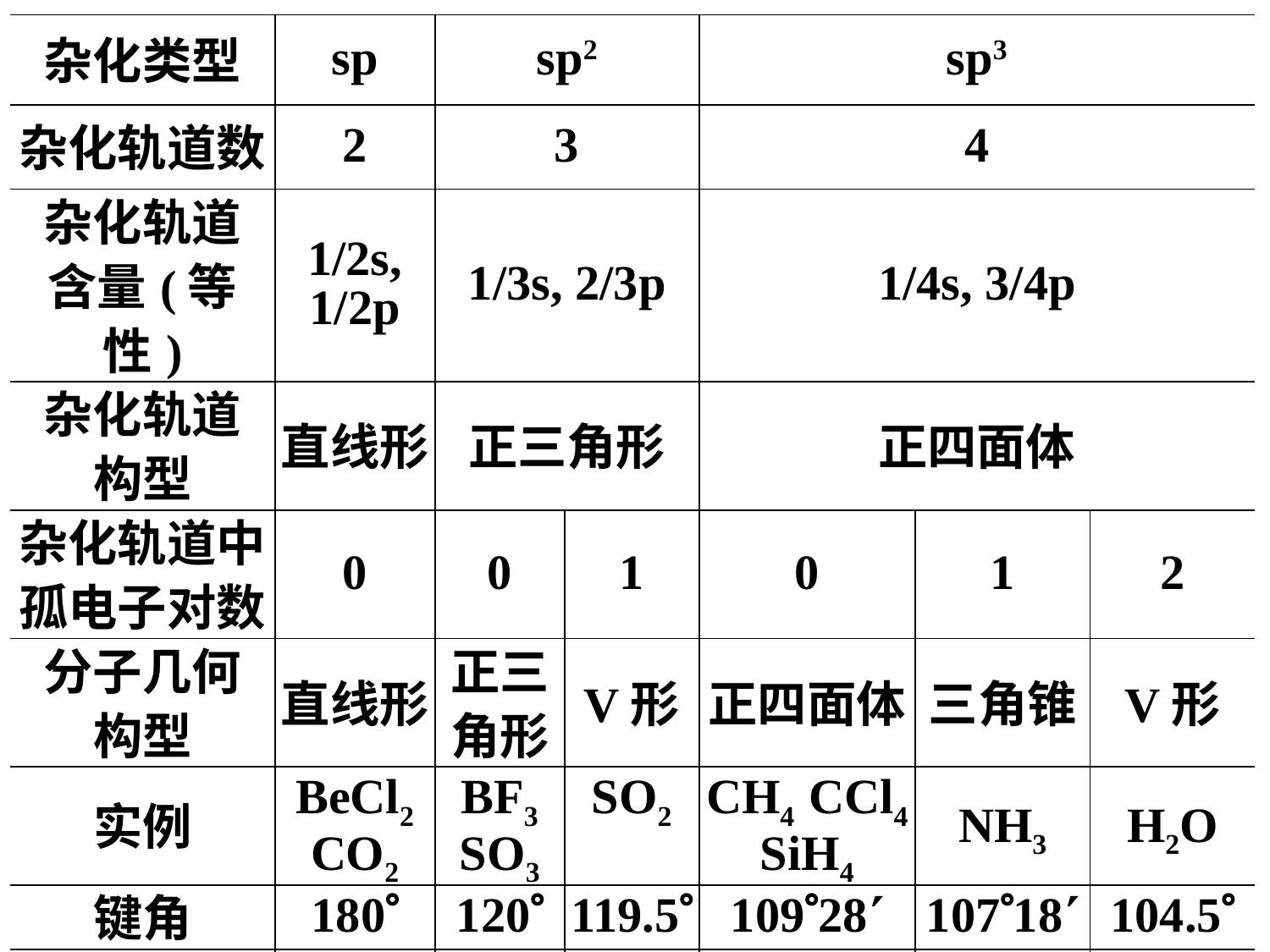

| 杂化类型 | sp | sp2 |  | sp3 |  |  |
| --- | --- | --- | --- | --- | --- | --- |
| 杂化轨道数 | 2 | 3 |  | 4 |  |  |
| 杂化轨道 含量(等性) | 1/2s, 1/2p | 1/3s, 2/3p |  | 1/4s, 3/4p |  |  |
| 杂化轨道 构型 | 直线形 | 正三角形 |  | 正四面体 |  |  |
| 杂化轨道中孤电子对数 | 0 | 0 | 1 | 0 | 1 | 2 |
| 分子几何 构型 | 直线形 | 正三角形 | V形 | 正四面体 | 三角锥 | V形 |
| 实例 | BeCl2 CO2 | BF3 SO3 | SO2 | CH4 CCl4 SiH4 | NH3 | H2O |
| 键角 | 180° | 120° | 119.5° | 109°28′ | 107°18′ | 104.5° |
| 分子极性 | 无 | 无 | 有 | 无 | 有 | 有 |

53